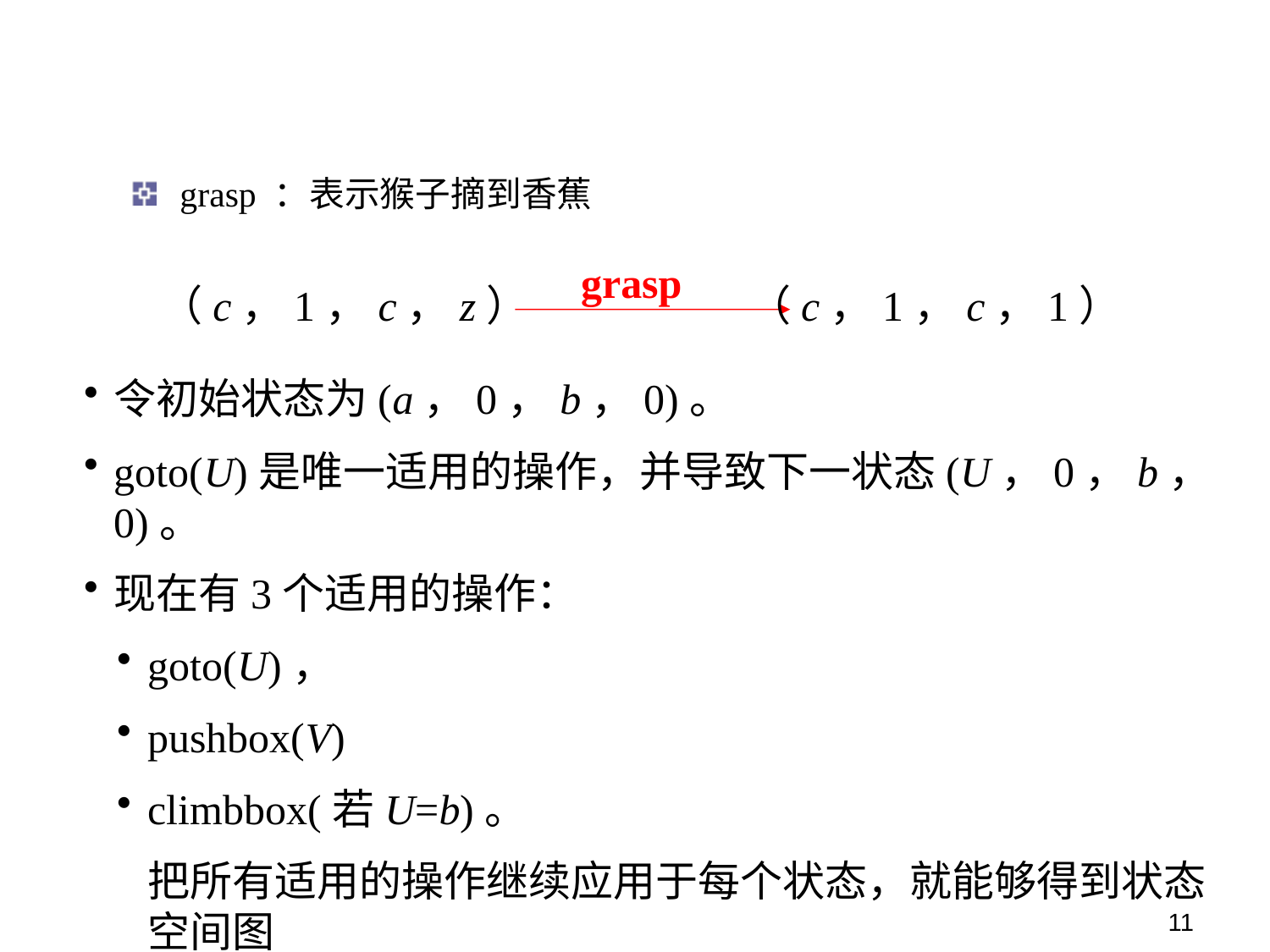

grasp ：表示猴子摘到香蕉
grasp
（c，1，c，z）
（c，1，c，1）

令初始状态为(a，0，b，0)。
goto(U)是唯一适用的操作，并导致下一状态(U，0，b，0)。
现在有3个适用的操作：
goto(U)，
pushbox(V)
climbbox(若U=b)。
把所有适用的操作继续应用于每个状态，就能够得到状态空间图
11